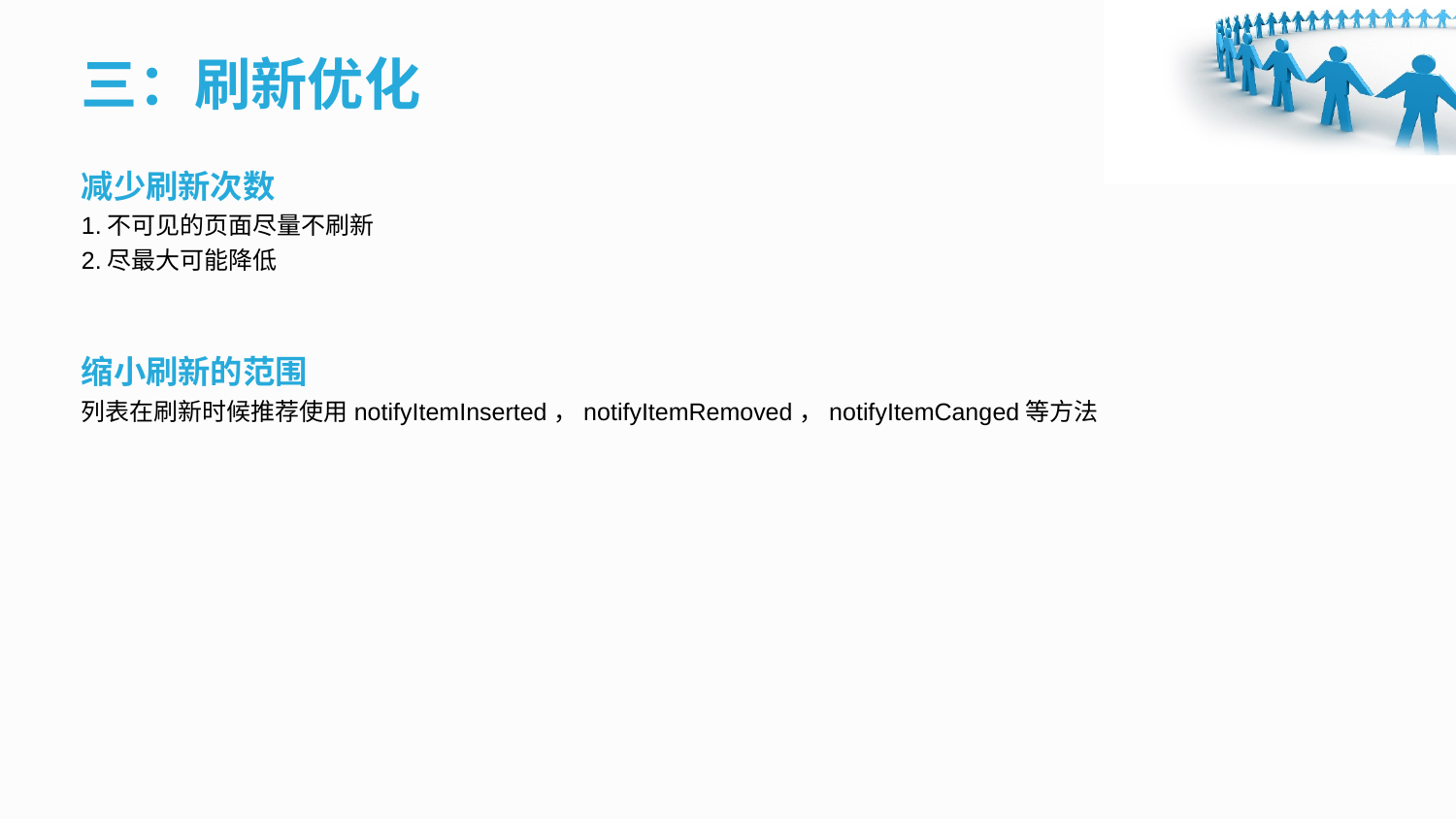

三：刷新优化
减少刷新次数
1.不可见的页面尽量不刷新
2.尽最大可能降低

缩小刷新的范围
列表在刷新时候推荐使用notifyItemInserted，notifyItemRemoved，notifyItemCanged等方法